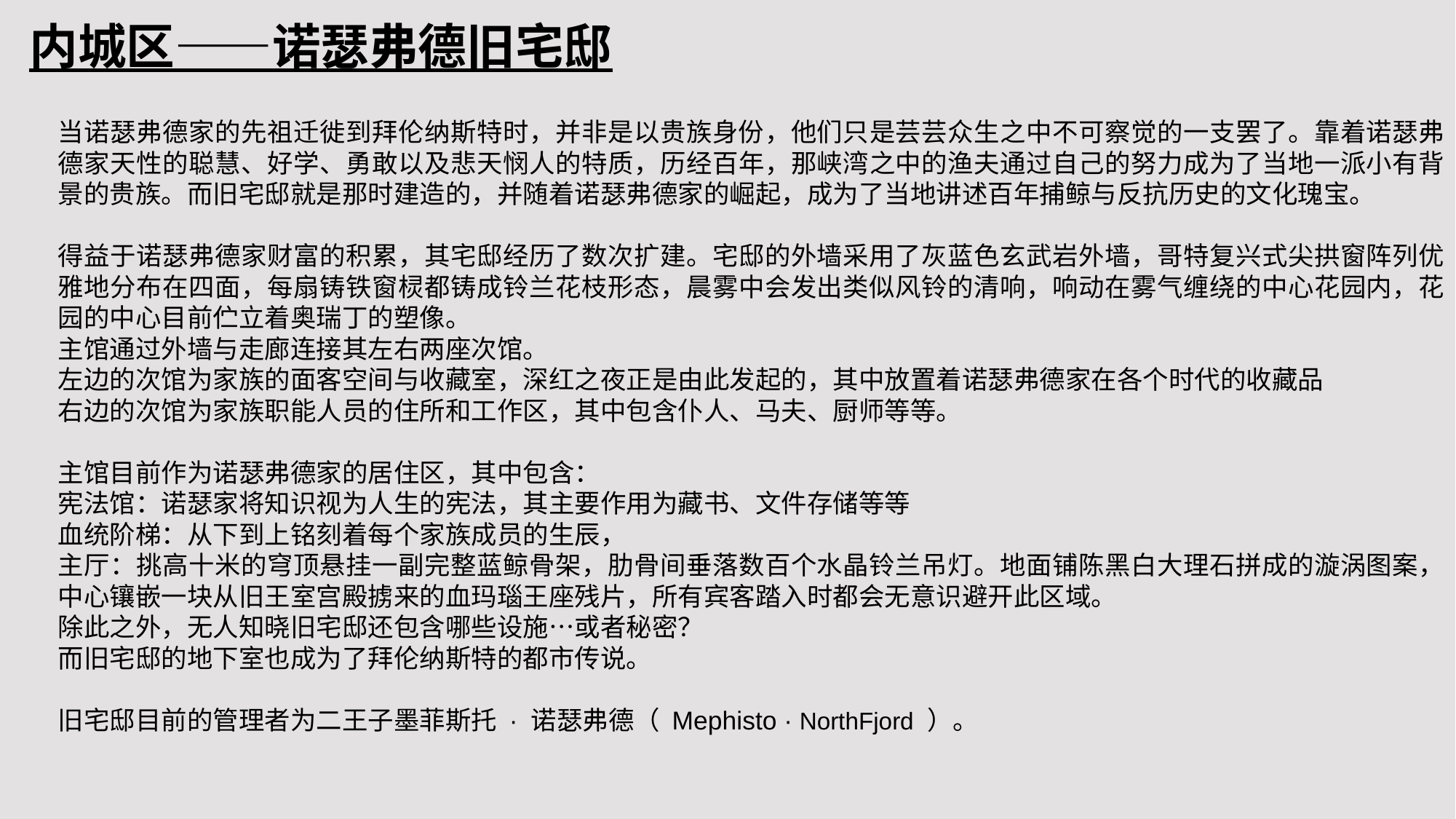

内城区——诺瑟弗德旧宅邸
当诺瑟弗德家的先祖迁徙到拜伦纳斯特时，并非是以贵族身份，他们只是芸芸众生之中不可察觉的一支罢了。靠着诺瑟弗德家天性的聪慧、好学、勇敢以及悲天悯人的特质，历经百年，那峡湾之中的渔夫通过自己的努力成为了当地一派小有背景的贵族。而旧宅邸就是那时建造的，并随着诺瑟弗德家的崛起，成为了当地讲述百年捕鲸与反抗历史的文化瑰宝。

得益于诺瑟弗德家财富的积累，其宅邸经历了数次扩建。宅邸的外墙采用了灰蓝色玄武岩外墙，哥特复兴式尖拱窗阵列优雅地分布在四面，每扇铸铁窗棂都铸成铃兰花枝形态，晨雾中会发出类似风铃的清响，响动在雾气缠绕的中心花园内，花园的中心目前伫立着奥瑞丁的塑像。
主馆通过外墙与走廊连接其左右两座次馆。
左边的次馆为家族的面客空间与收藏室，深红之夜正是由此发起的，其中放置着诺瑟弗德家在各个时代的收藏品
右边的次馆为家族职能人员的住所和工作区，其中包含仆人、马夫、厨师等等。

主馆目前作为诺瑟弗德家的居住区，其中包含：
宪法馆：诺瑟家将知识视为人生的宪法，其主要作用为藏书、文件存储等等
血统阶梯：从下到上铭刻着每个家族成员的生辰，
主厅：挑高十米的穹顶悬挂一副完整蓝鲸骨架，肋骨间垂落数百个水晶铃兰吊灯。地面铺陈黑白大理石拼成的漩涡图案，中心镶嵌一块从旧王室宫殿掳来的血玛瑙王座残片，所有宾客踏入时都会无意识避开此区域。
除此之外，无人知晓旧宅邸还包含哪些设施…或者秘密？
而旧宅邸的地下室也成为了拜伦纳斯特的都市传说。

旧宅邸目前的管理者为二王子墨菲斯托 · 诺瑟弗德（ Mephisto · NorthFjord ）。